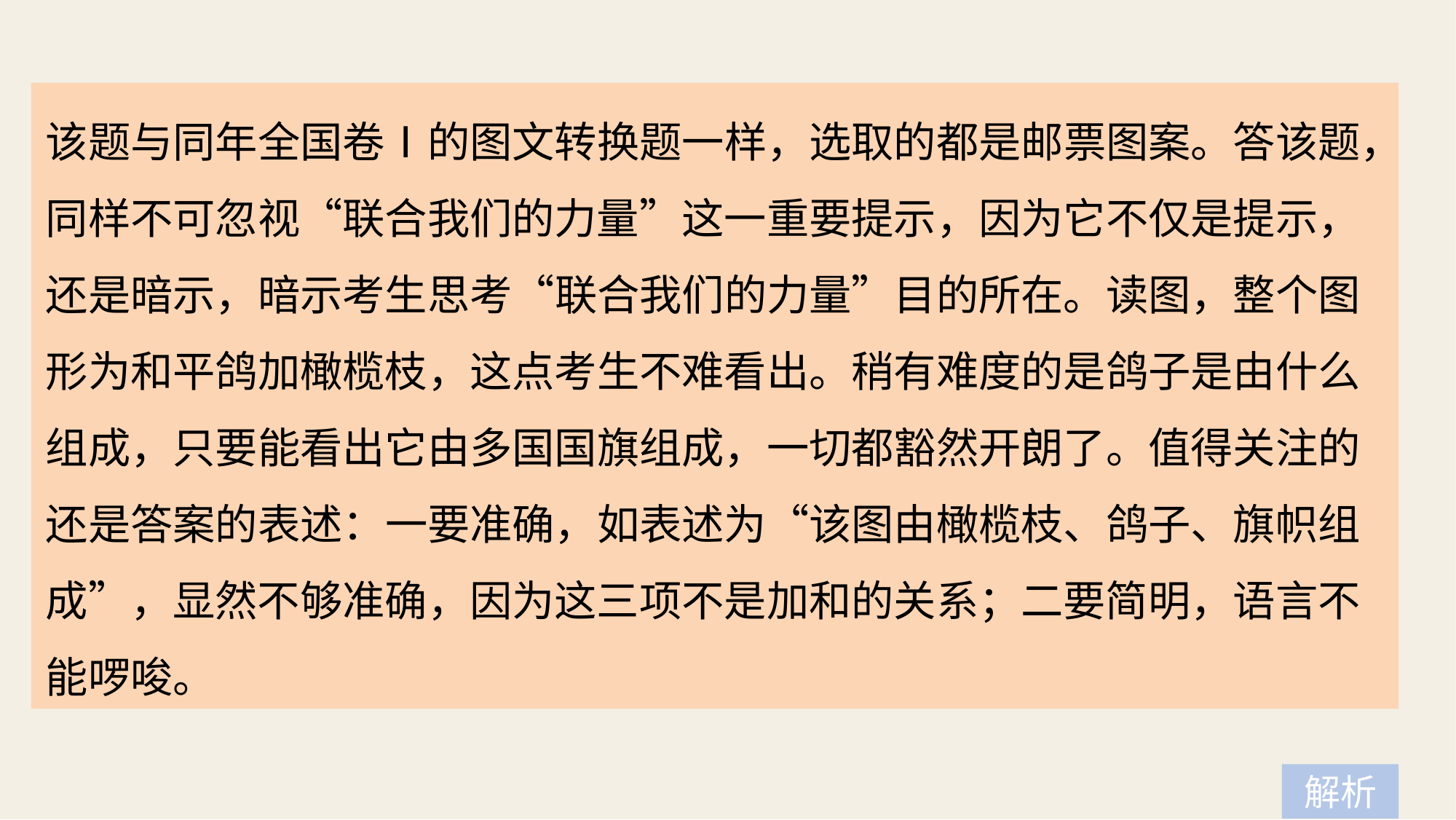

该题与同年全国卷Ⅰ的图文转换题一样，选取的都是邮票图案。答该题，同样不可忽视“联合我们的力量”这一重要提示，因为它不仅是提示，还是暗示，暗示考生思考“联合我们的力量”目的所在。读图，整个图形为和平鸽加橄榄枝，这点考生不难看出。稍有难度的是鸽子是由什么组成，只要能看出它由多国国旗组成，一切都豁然开朗了。值得关注的还是答案的表述：一要准确，如表述为“该图由橄榄枝、鸽子、旗帜组成”，显然不够准确，因为这三项不是加和的关系；二要简明，语言不能啰唆。
解析